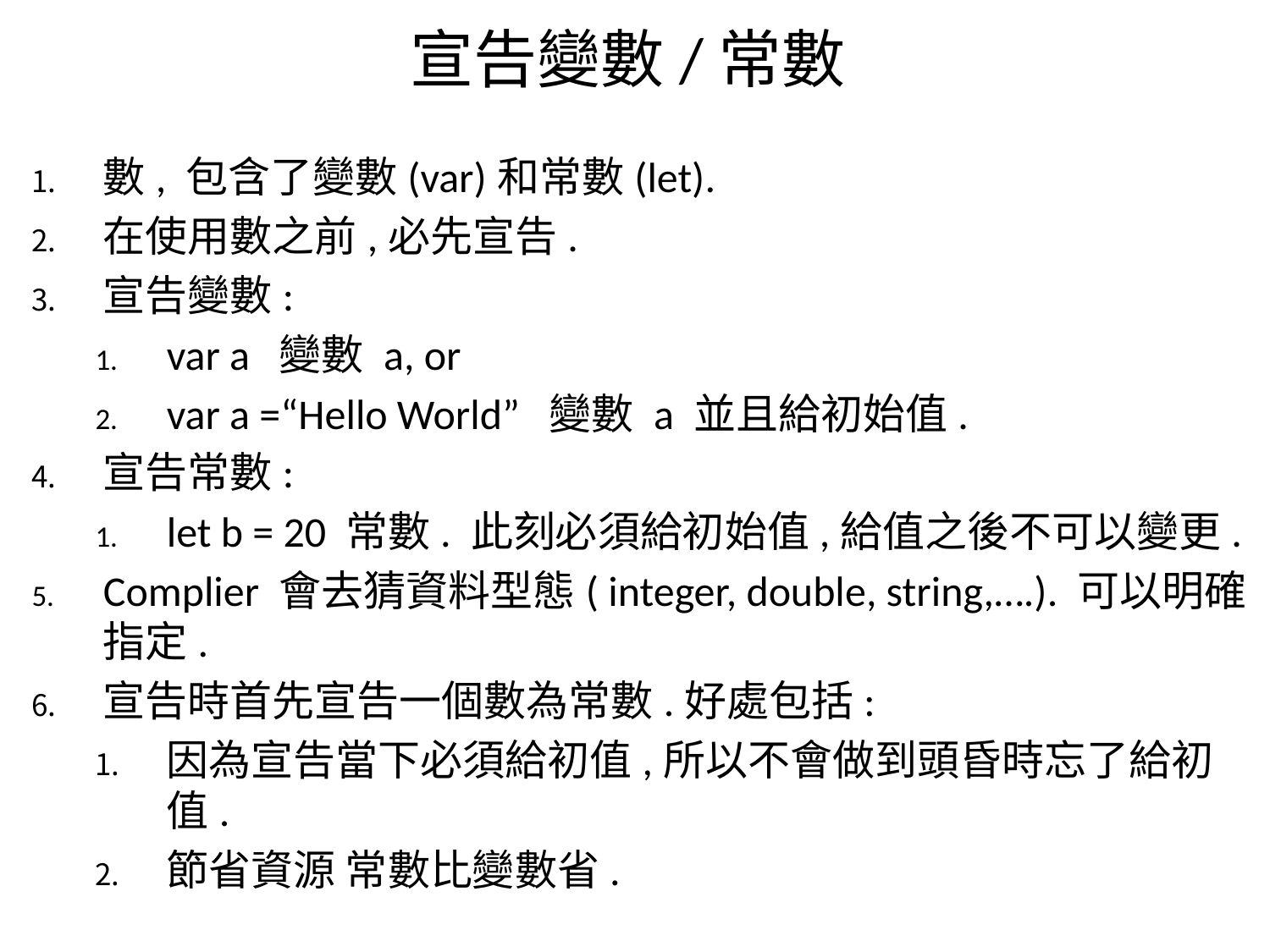

# 宣告變數/常數
數, 包含了變數(var)和常數(let).
在使用數之前,必先宣告.
宣告變數:
var a  變數 a, or
var a =“Hello World”  變數 a 並且給初始值.
宣告常數:
let b = 20 常數. 此刻必須給初始值,給值之後不可以變更.
Complier 會去猜資料型態( integer, double, string,….). 可以明確指定.
宣告時首先宣告一個數為常數.好處包括:
因為宣告當下必須給初值,所以不會做到頭昏時忘了給初值.
節省資源 常數比變數省.